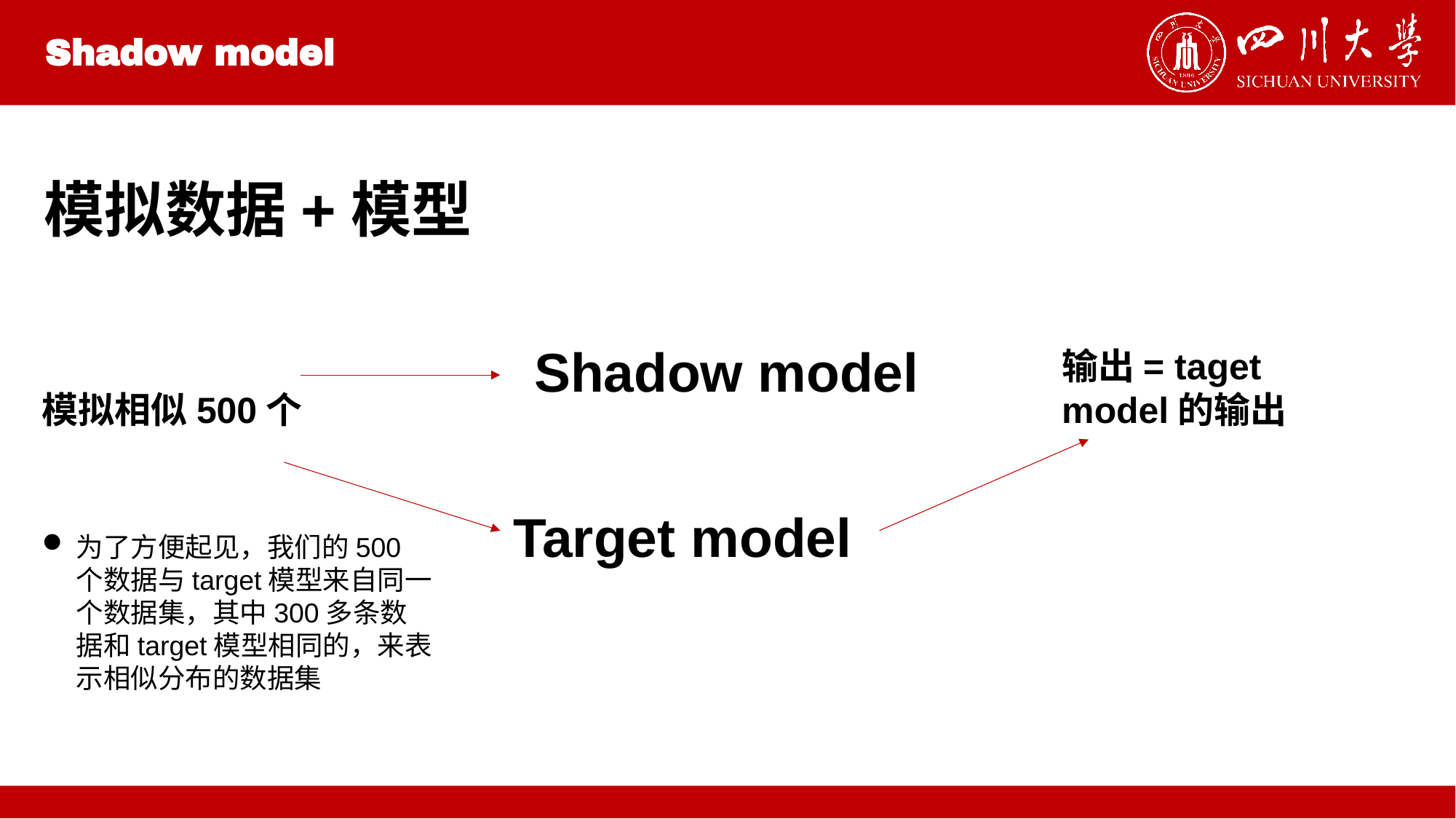

Shadow model
模拟数据+模型
Shadow model
输出= taget model的输出
模拟相似500个
Target model

为了方便起见，我们的500个数据与target模型来自同一个数据集，其中300多条数据和target模型相同的，来表示相似分布的数据集